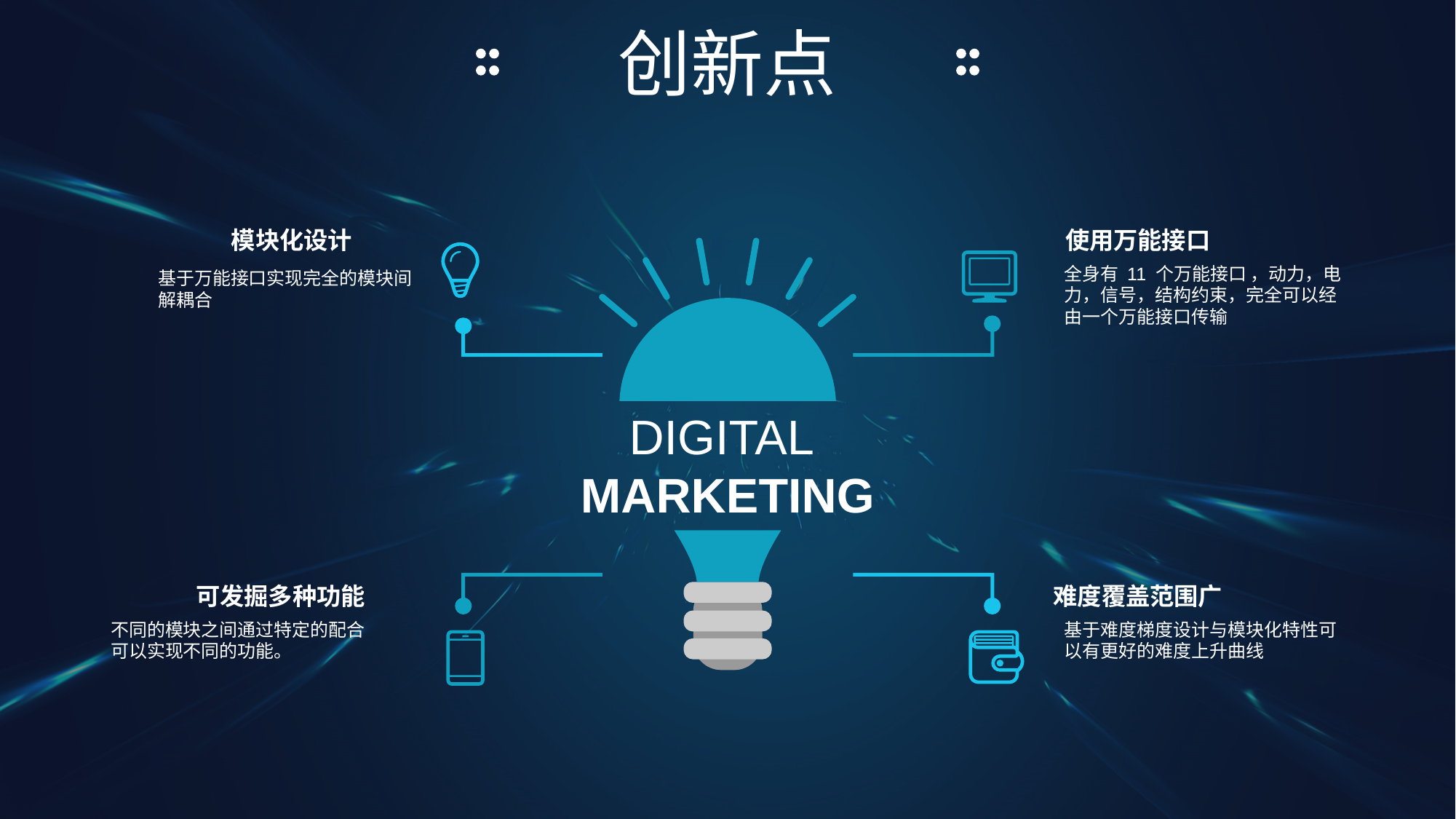

创新点

使用万能接口
模块化设计

全身有 11 个万能接口 ，动力，电力，信号，结构约束，完全可以经由一个万能接口传输

基于万能接口实现完全的模块间解耦合

DIGITAL
MARKETING

可发掘多种功能
难度覆盖范围广

不同的模块之间通过特定的配合可以实现不同的功能。
基于难度梯度设计与模块化特性可以有更好的难度上升曲线